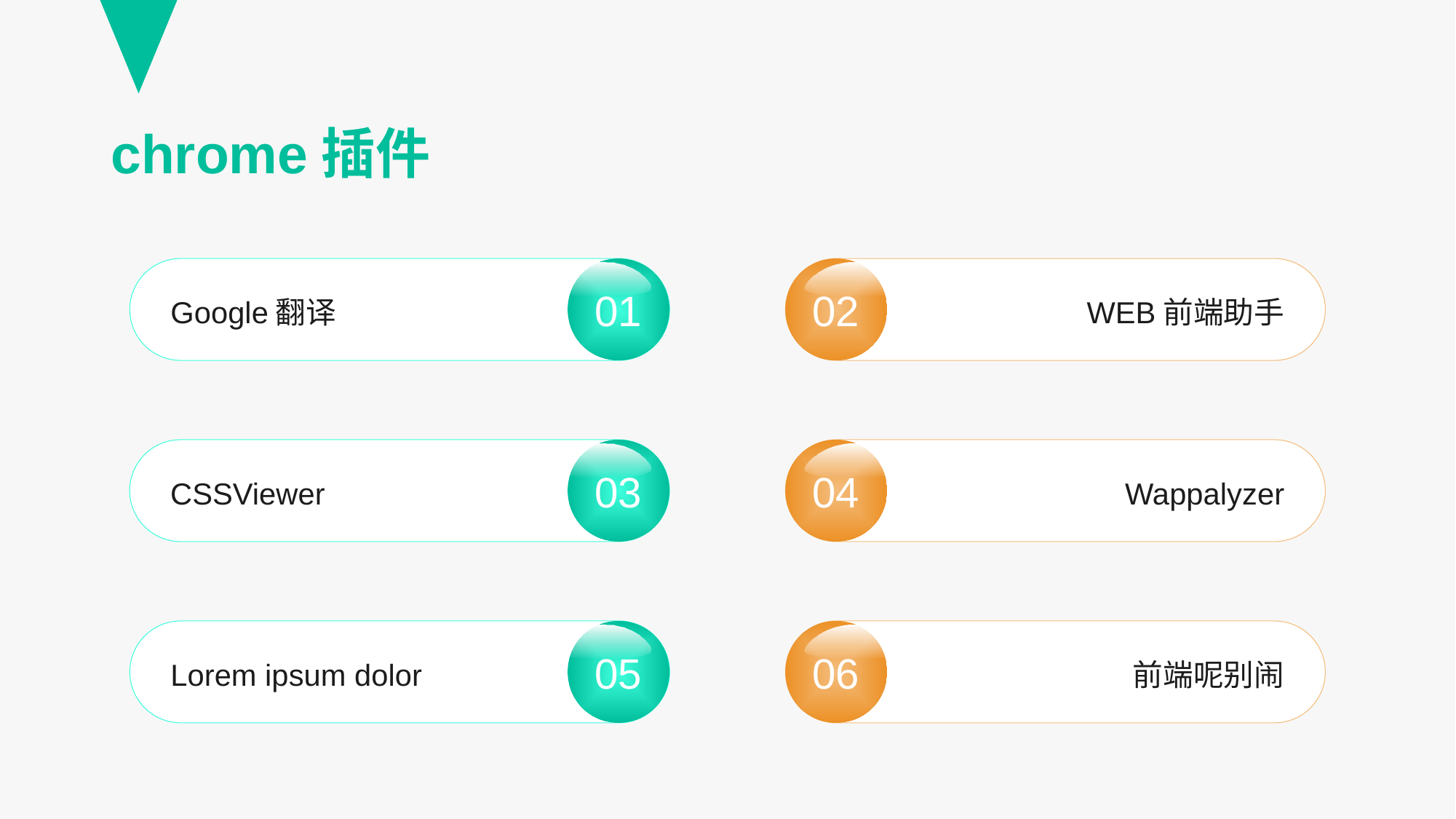

# chrome插件

02
WEB前端助手

01
Google翻译

04
Wappalyzer

03
CSSViewer

05
Lorem ipsum dolor

06
前端呢别闹